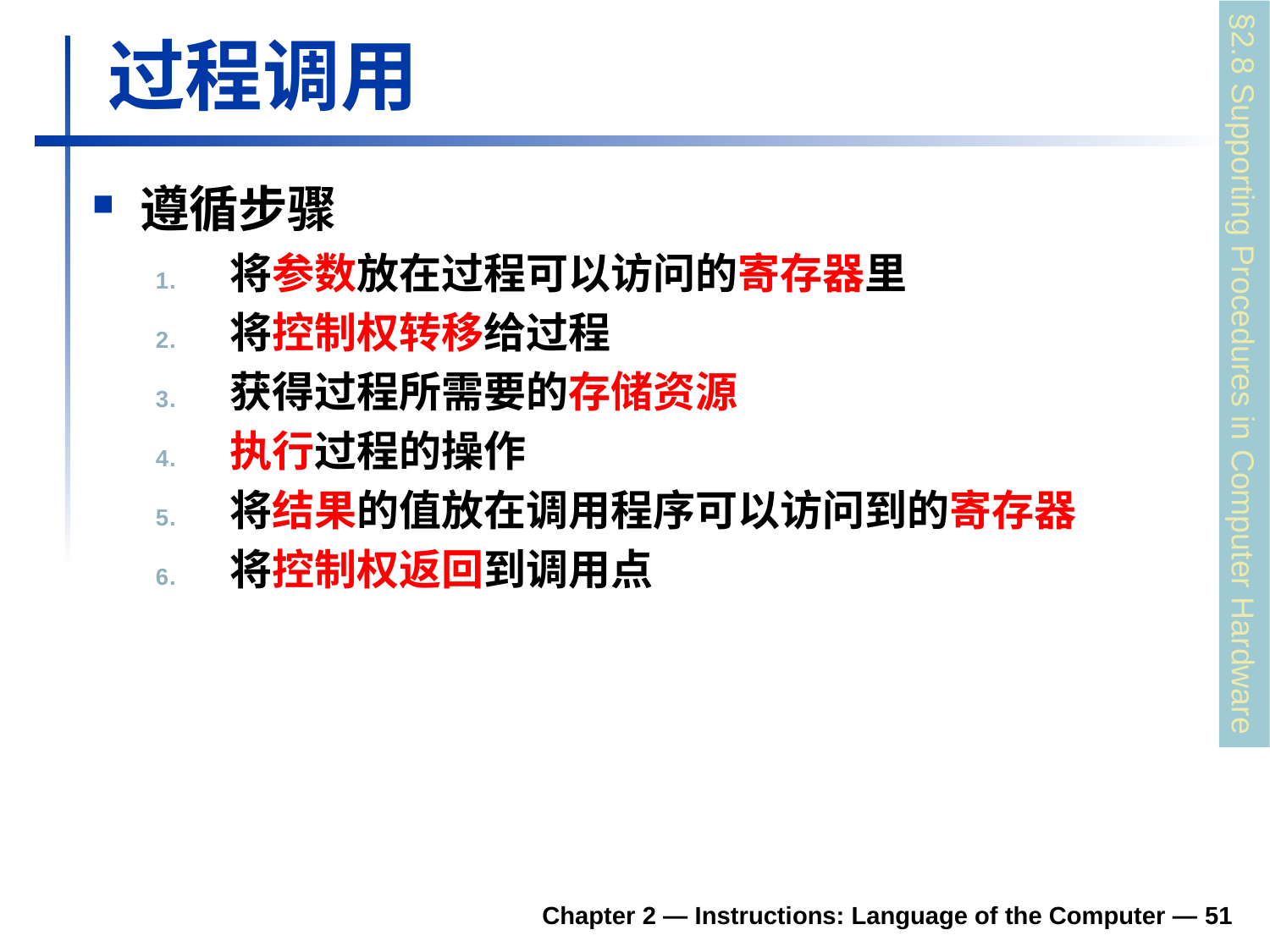

# 过程调用
遵循步骤
将参数放在过程可以访问的寄存器里
将控制权转移给过程
获得过程所需要的存储资源
执行过程的操作
将结果的值放在调用程序可以访问到的寄存器
将控制权返回到调用点
§2.8 Supporting Procedures in Computer Hardware
Chapter 2 — Instructions: Language of the Computer — 51